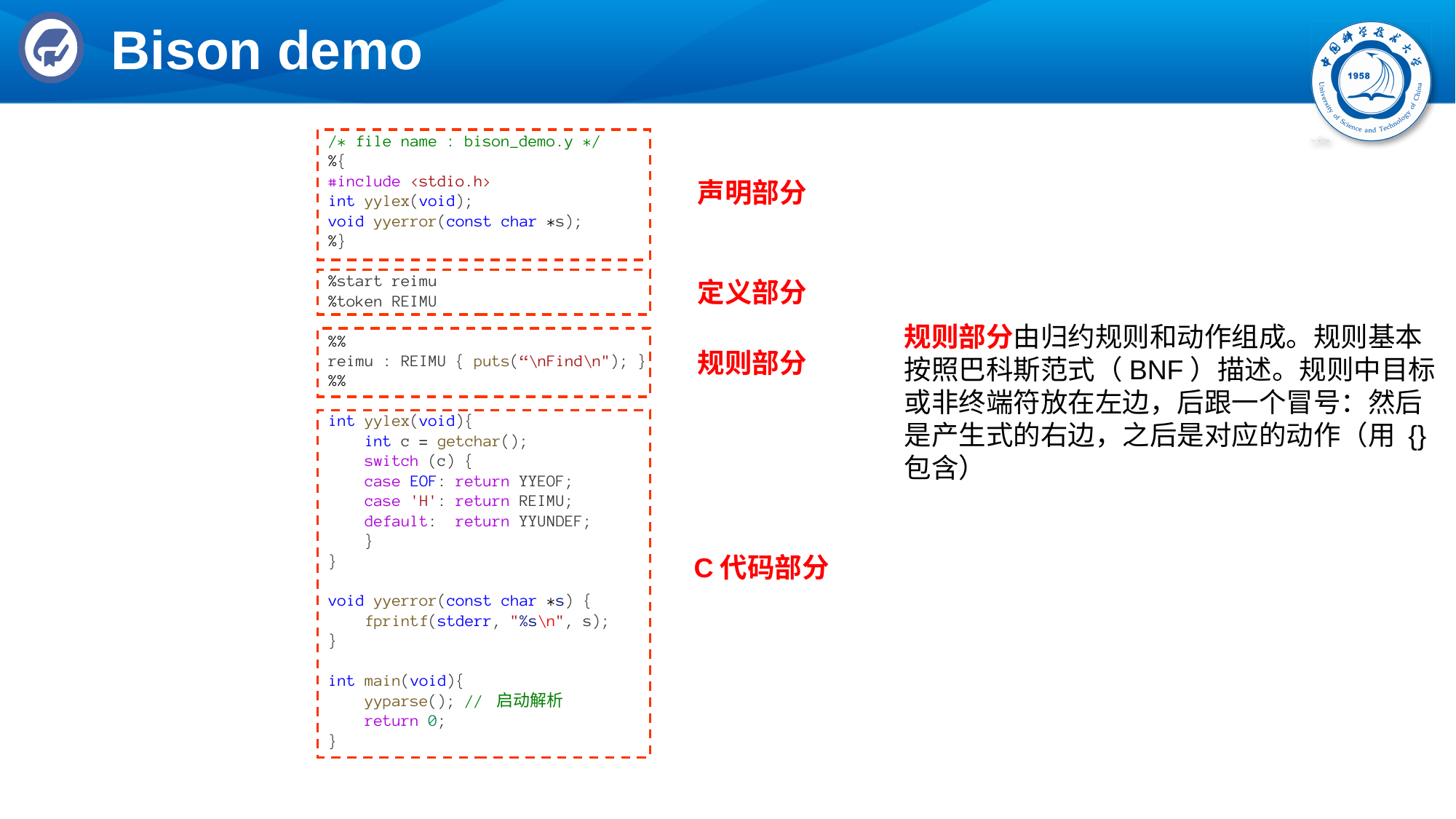

# Bison demo
/* file name : bison_demo.y */
%{
#include <stdio.h>
int yylex(void);
void yyerror(const char *s);
%}
%start reimu
%token REIMU
%%
reimu : REIMU { puts(“\nFind\n"); }
%%
int yylex(void){
    int c = getchar();
    switch (c) {
    case EOF: return YYEOF;
    case 'H': return REIMU;
    default:  return YYUNDEF;
    }
}
void yyerror(const char *s) {
    fprintf(stderr, "%s\n", s);
}
int main(void){
    yyparse(); // 启动解析
    return 0;
}

声明部分

定义部分

规则部分

C代码部分
规则部分由归约规则和动作组成。规则基本按照巴科斯范式（BNF）描述。规则中目标或非终端符放在左边，后跟一个冒号：然后是产生式的右边，之后是对应的动作（用 {} 包含）